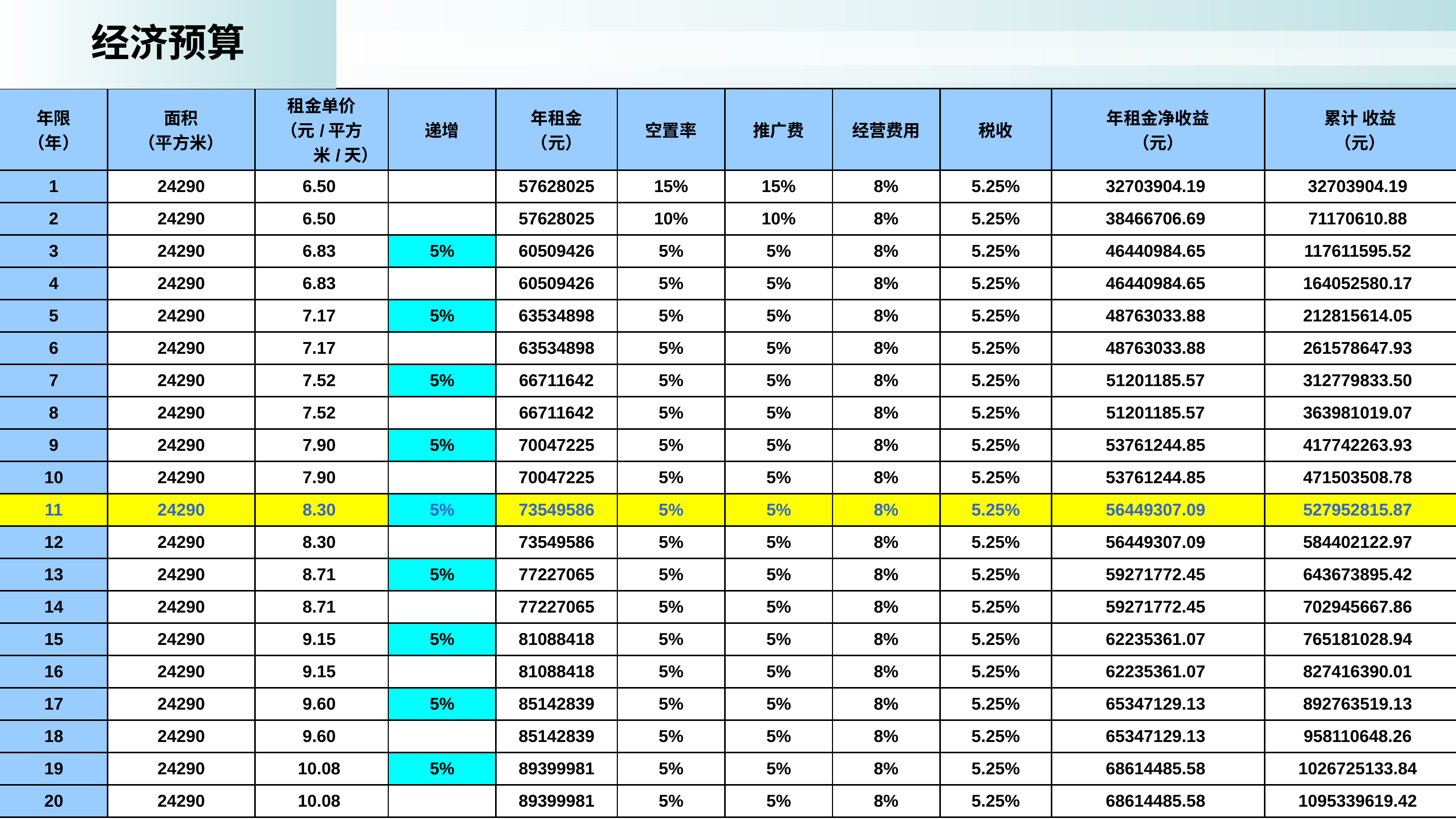

经济预算
| 年限 （年） | 面积 （平方米） | 租金单价 （元/平方米/天） | 递增 | 年租金 （元） | 空置率 | 推广费 | 经营费用 | 税收 | 年租金净收益 （元） | 累计 收益 （元） |
| --- | --- | --- | --- | --- | --- | --- | --- | --- | --- | --- |
| 1 | 24290 | 6.50 |  | 57628025 | 15% | 15% | 8% | 5.25% | 32703904.19 | 32703904.19 |
| 2 | 24290 | 6.50 |  | 57628025 | 10% | 10% | 8% | 5.25% | 38466706.69 | 71170610.88 |
| 3 | 24290 | 6.83 | 5% | 60509426 | 5% | 5% | 8% | 5.25% | 46440984.65 | 117611595.52 |
| 4 | 24290 | 6.83 |  | 60509426 | 5% | 5% | 8% | 5.25% | 46440984.65 | 164052580.17 |
| 5 | 24290 | 7.17 | 5% | 63534898 | 5% | 5% | 8% | 5.25% | 48763033.88 | 212815614.05 |
| 6 | 24290 | 7.17 |  | 63534898 | 5% | 5% | 8% | 5.25% | 48763033.88 | 261578647.93 |
| 7 | 24290 | 7.52 | 5% | 66711642 | 5% | 5% | 8% | 5.25% | 51201185.57 | 312779833.50 |
| 8 | 24290 | 7.52 |  | 66711642 | 5% | 5% | 8% | 5.25% | 51201185.57 | 363981019.07 |
| 9 | 24290 | 7.90 | 5% | 70047225 | 5% | 5% | 8% | 5.25% | 53761244.85 | 417742263.93 |
| 10 | 24290 | 7.90 |  | 70047225 | 5% | 5% | 8% | 5.25% | 53761244.85 | 471503508.78 |
| 11 | 24290 | 8.30 | 5% | 73549586 | 5% | 5% | 8% | 5.25% | 56449307.09 | 527952815.87 |
| 12 | 24290 | 8.30 |  | 73549586 | 5% | 5% | 8% | 5.25% | 56449307.09 | 584402122.97 |
| 13 | 24290 | 8.71 | 5% | 77227065 | 5% | 5% | 8% | 5.25% | 59271772.45 | 643673895.42 |
| 14 | 24290 | 8.71 |  | 77227065 | 5% | 5% | 8% | 5.25% | 59271772.45 | 702945667.86 |
| 15 | 24290 | 9.15 | 5% | 81088418 | 5% | 5% | 8% | 5.25% | 62235361.07 | 765181028.94 |
| 16 | 24290 | 9.15 |  | 81088418 | 5% | 5% | 8% | 5.25% | 62235361.07 | 827416390.01 |
| 17 | 24290 | 9.60 | 5% | 85142839 | 5% | 5% | 8% | 5.25% | 65347129.13 | 892763519.13 |
| 18 | 24290 | 9.60 |  | 85142839 | 5% | 5% | 8% | 5.25% | 65347129.13 | 958110648.26 |
| 19 | 24290 | 10.08 | 5% | 89399981 | 5% | 5% | 8% | 5.25% | 68614485.58 | 1026725133.84 |
| 20 | 24290 | 10.08 |  | 89399981 | 5% | 5% | 8% | 5.25% | 68614485.58 | 1095339619.42 |